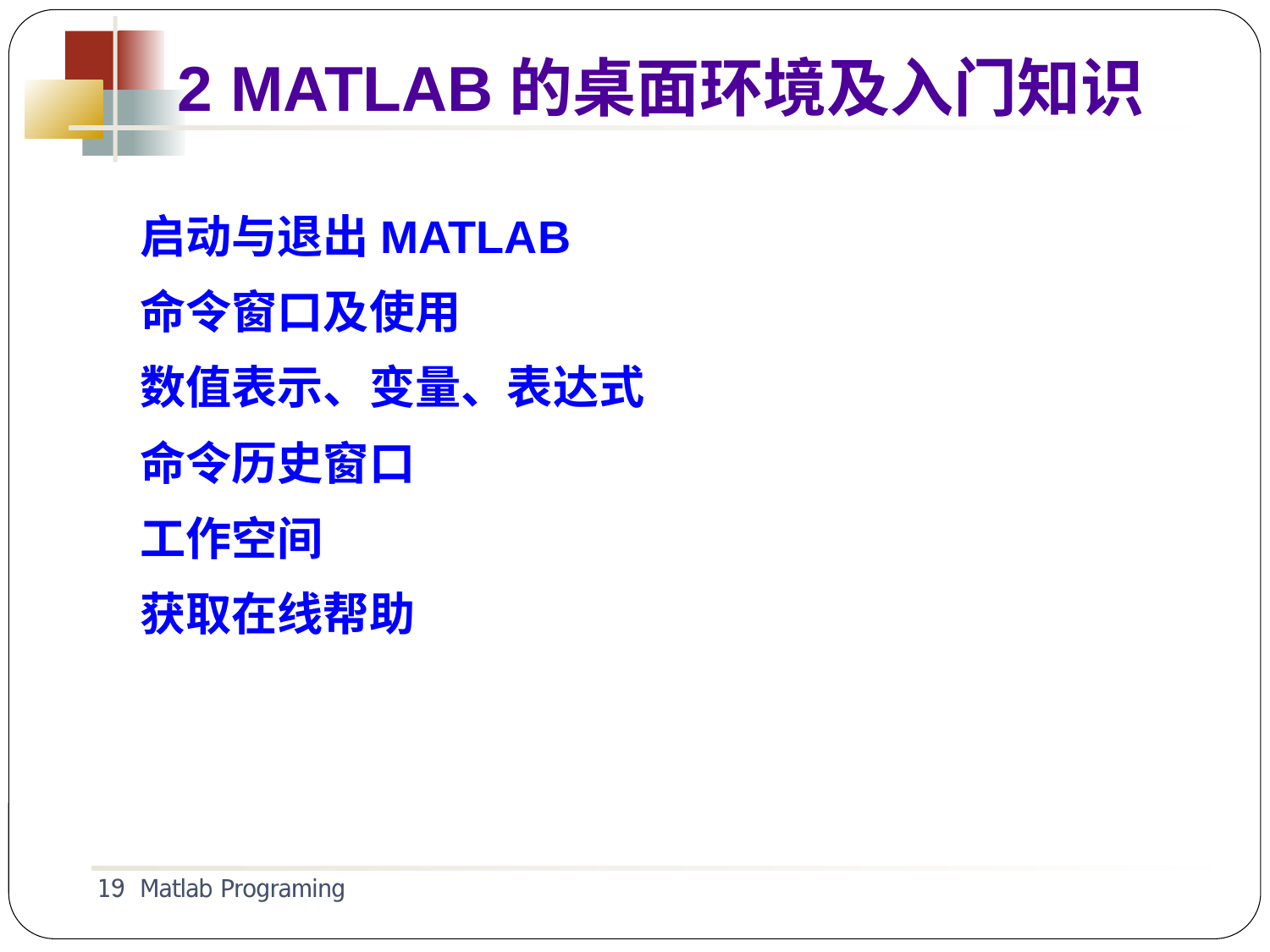

启动与退出MATLAB
命令窗口及使用
数值表示、变量、表达式
命令历史窗口
工作空间
获取在线帮助
2 MATLAB的桌面环境及入门知识
19  Matlab Programing